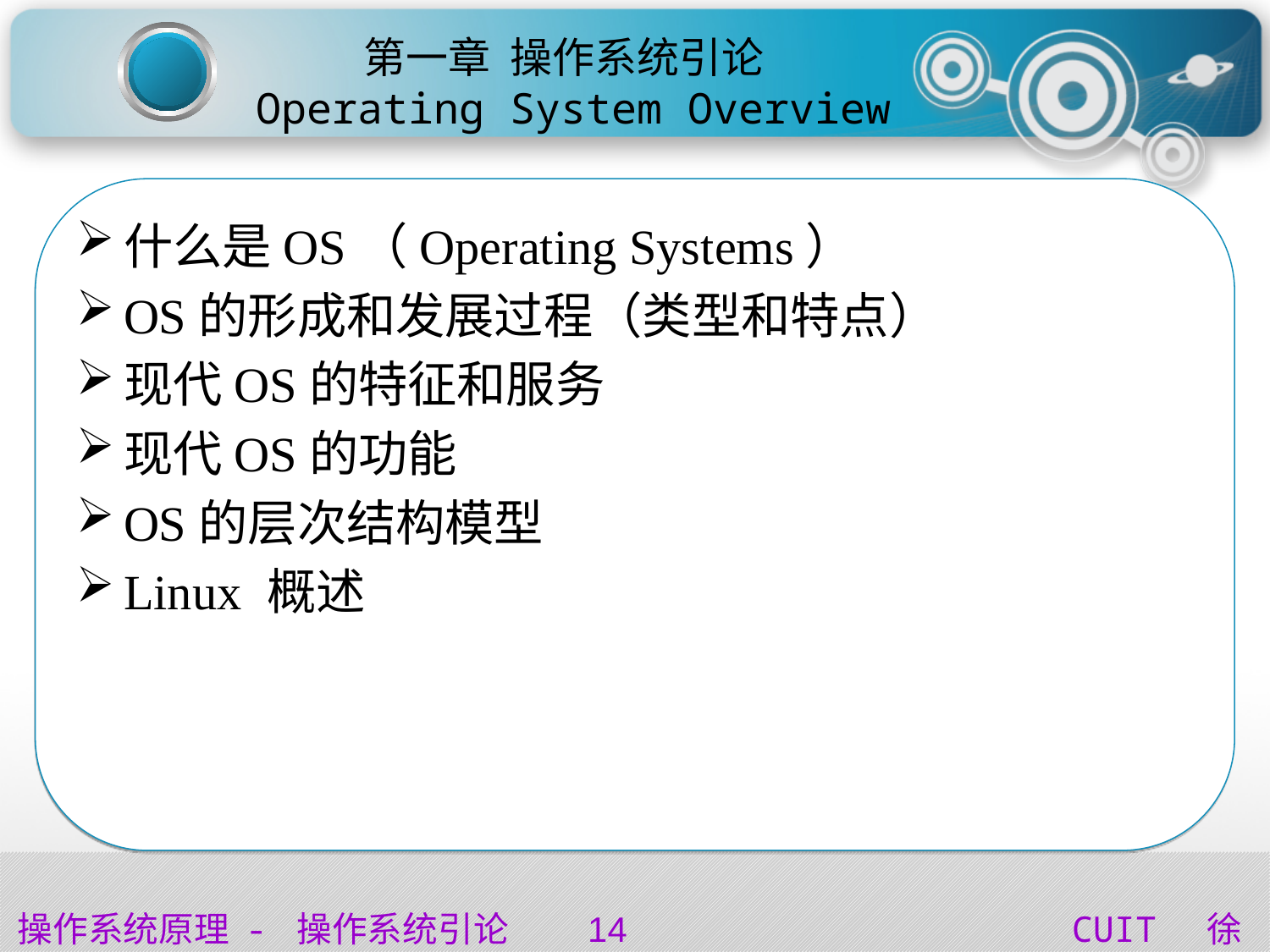

# 第一章  操作系统引论 Operating System Overview
什么是OS（Operating Systems）
OS的形成和发展过程（类型和特点）
现代OS的特征和服务
现代OS的功能
OS的层次结构模型
Linux 概述